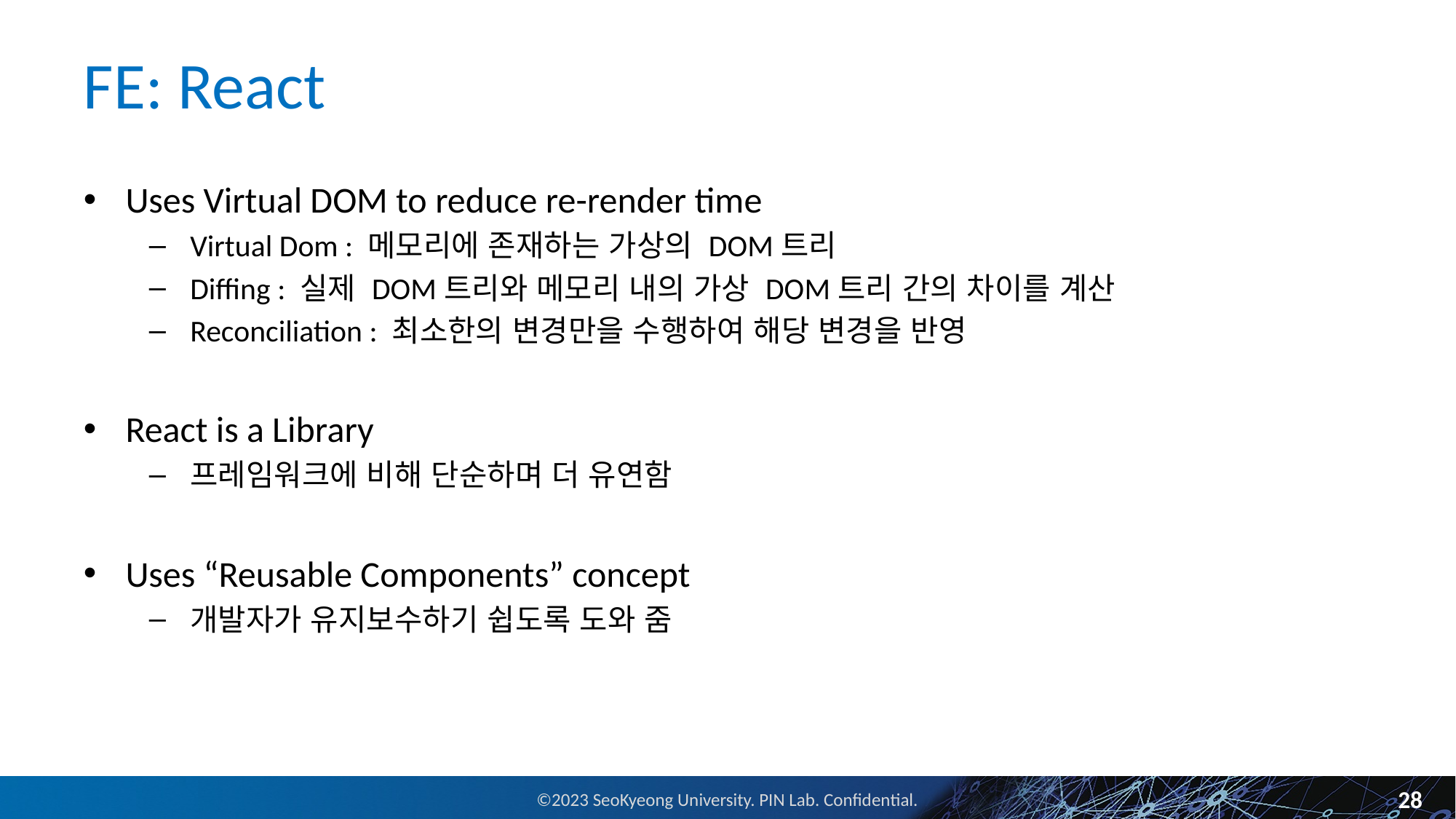

# FE: React
Uses Virtual DOM to reduce re-render time
Virtual Dom : 메모리에 존재하는 가상의 DOM트리
Diffing : 실제 DOM트리와 메모리 내의 가상 DOM트리 간의 차이를 계산
Reconciliation : 최소한의 변경만을 수행하여 해당 변경을 반영

React is a Library
프레임워크에 비해 단순하며 더 유연함

Uses “Reusable Components” concept
개발자가 유지보수하기 쉽도록 도와 줌
28